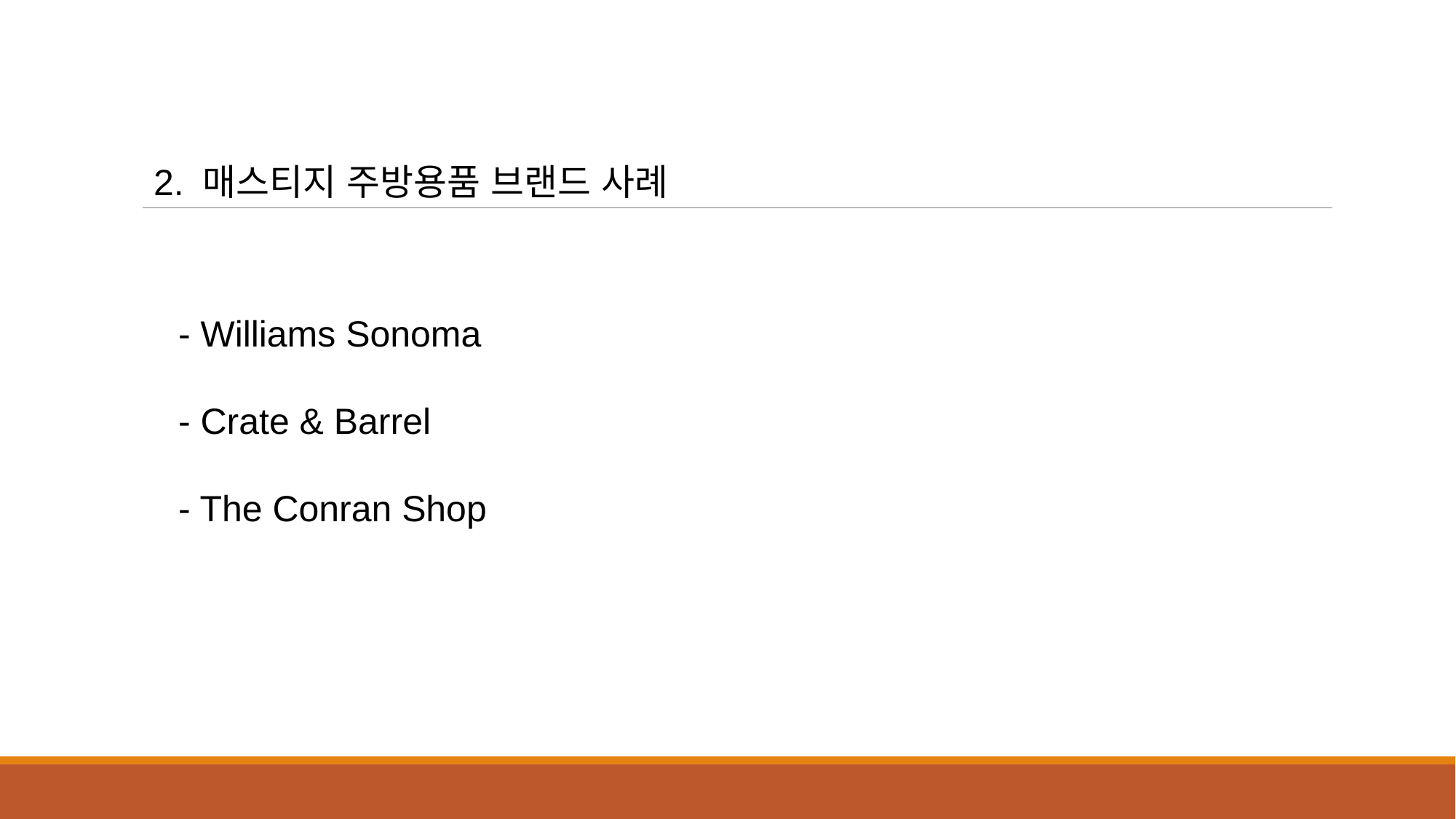

2. 매스티지 주방용품 브랜드 사례
 - Williams Sonoma

 - Crate & Barrel

 - The Conran Shop